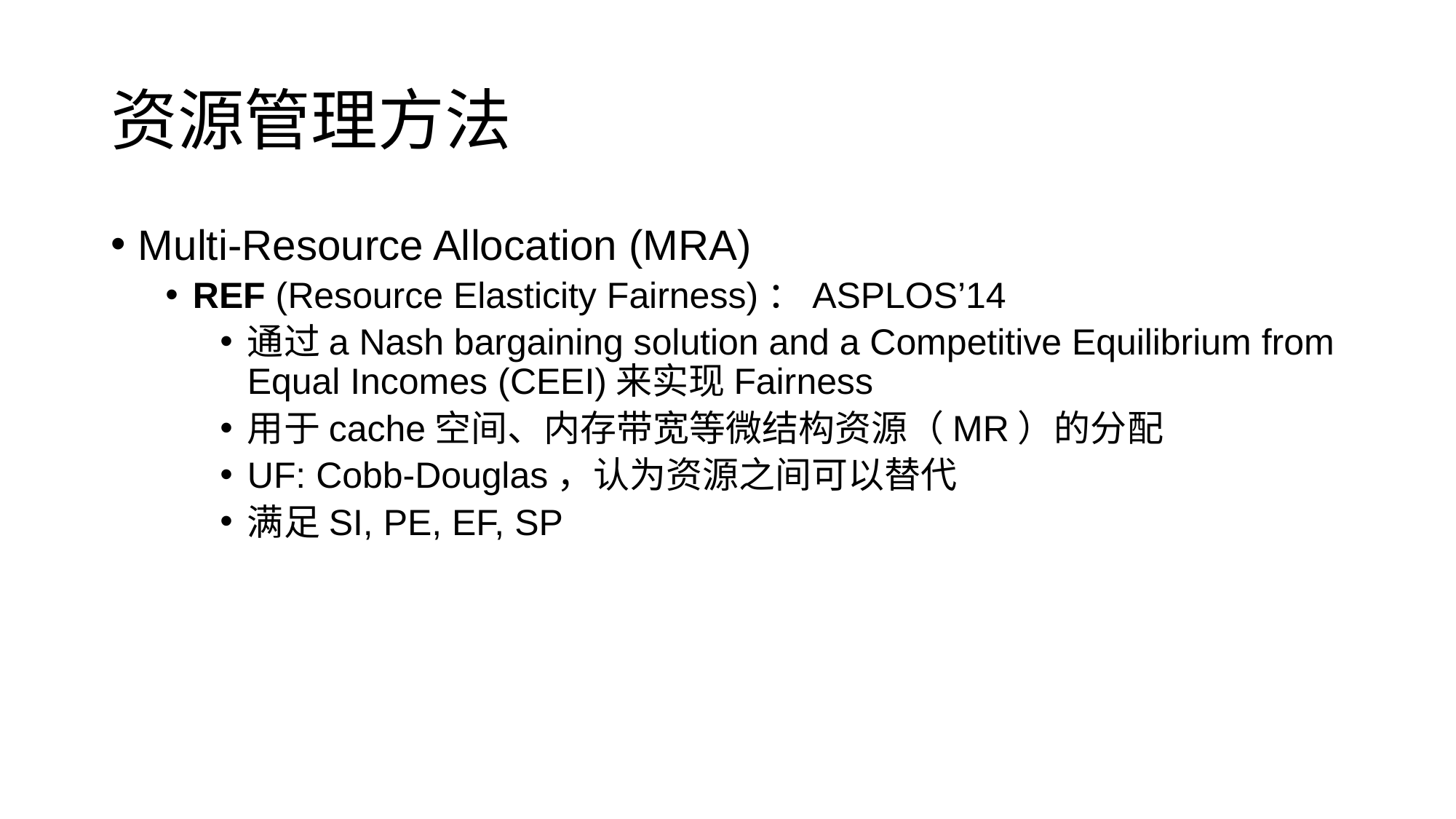

# 资源管理方法
Multi-Resource Allocation (MRA)
REF (Resource Elasticity Fairness)：ASPLOS’14
通过a Nash bargaining solution and a Competitive Equilibrium from Equal Incomes (CEEI)来实现Fairness
用于cache空间、内存带宽等微结构资源（MR）的分配
UF: Cobb-Douglas，认为资源之间可以替代
满足SI, PE, EF, SP